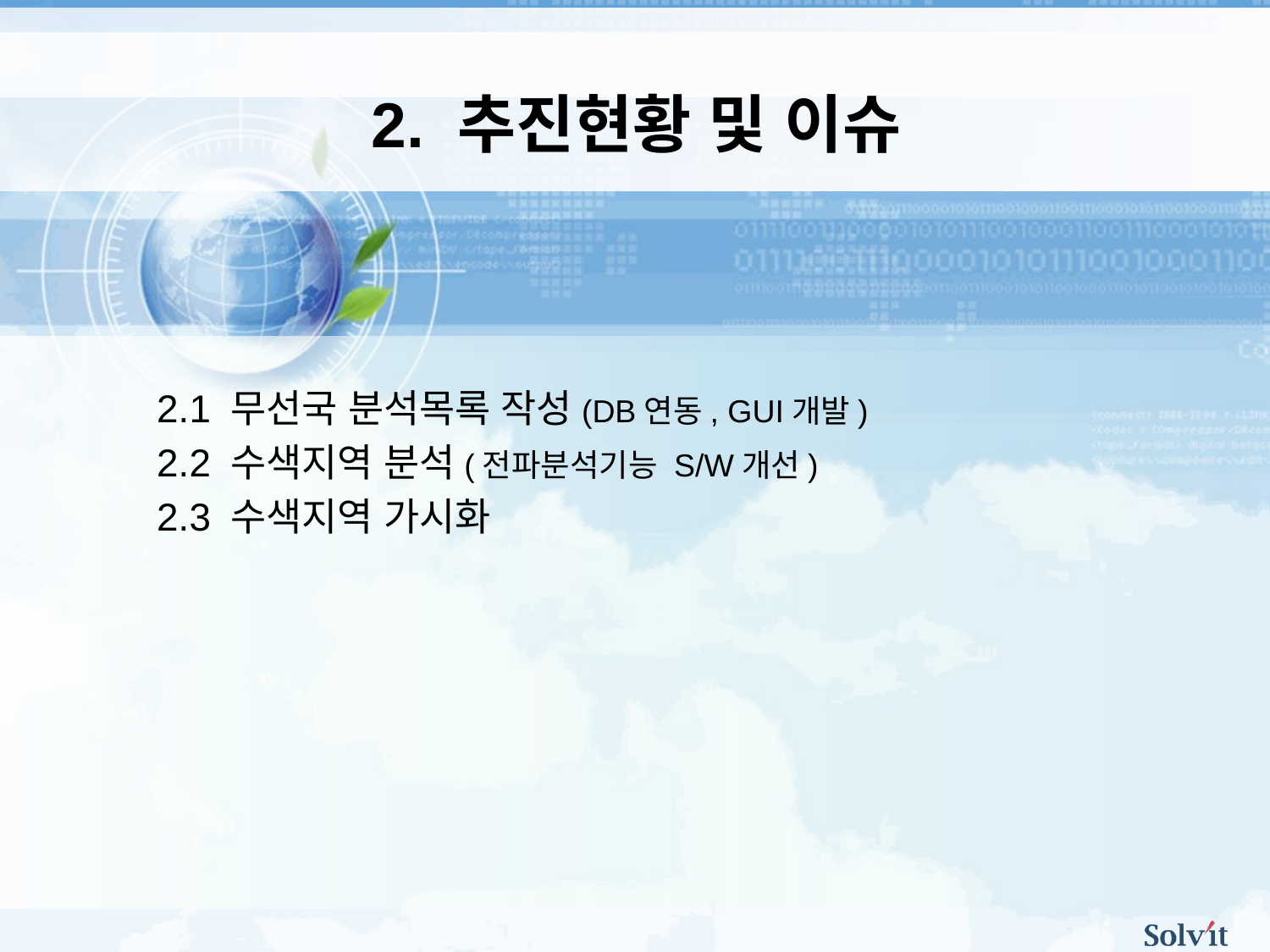

2. 추진현황 및 이슈
2.1 무선국 분석목록 작성(DB연동, GUI개발)
2.2 수색지역 분석(전파분석기능 S/W개선)
2.3 수색지역 가시화